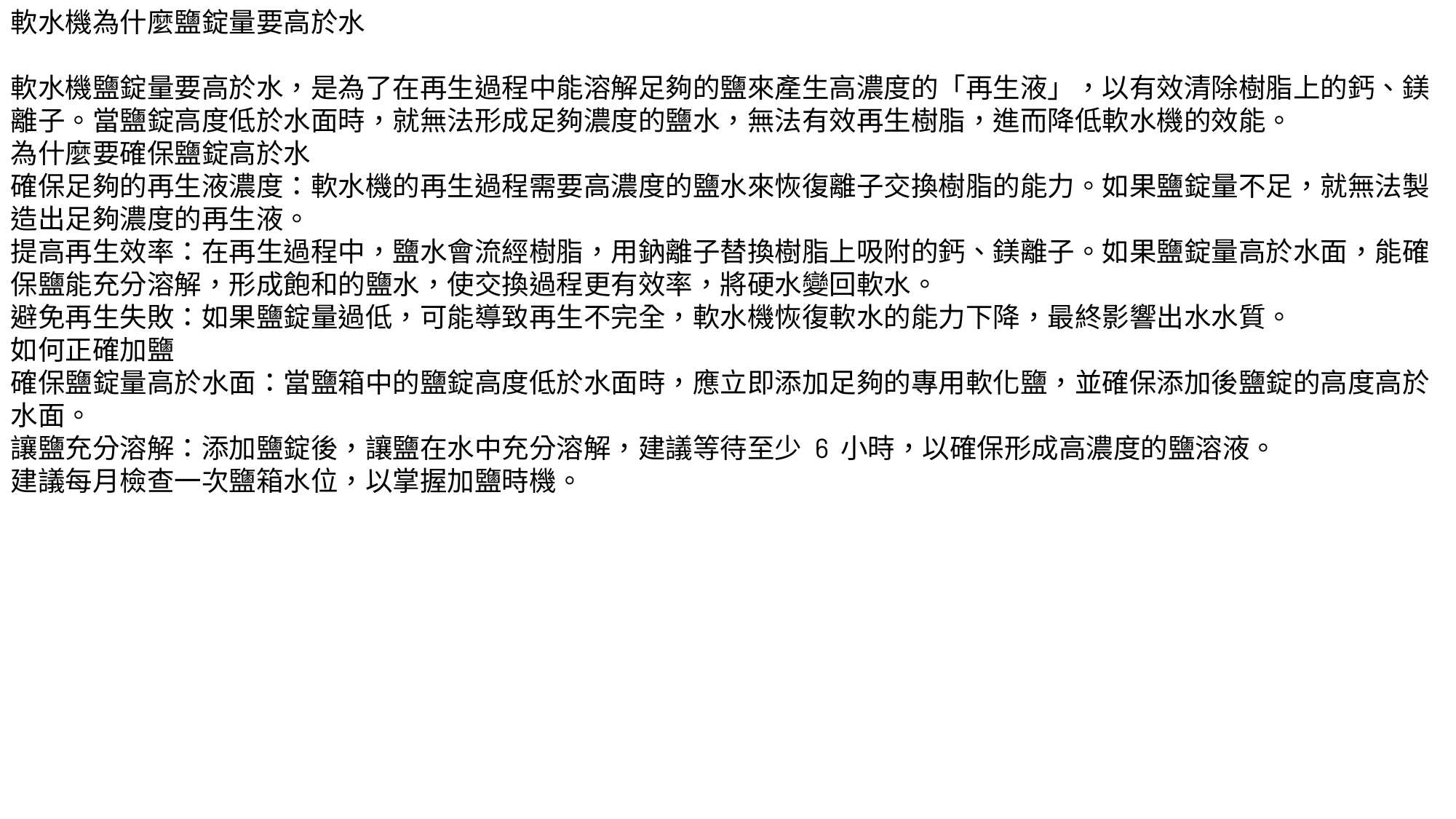

軟水機為什麼鹽錠量要高於水

軟水機鹽錠量要高於水，是為了在再生過程中能溶解足夠的鹽來產生高濃度的「再生液」，以有效清除樹脂上的鈣、鎂離子。當鹽錠高度低於水面時，就無法形成足夠濃度的鹽水，無法有效再生樹脂，進而降低軟水機的效能。
為什麼要確保鹽錠高於水
確保足夠的再生液濃度：軟水機的再生過程需要高濃度的鹽水來恢復離子交換樹脂的能力。如果鹽錠量不足，就無法製造出足夠濃度的再生液。
提高再生效率：在再生過程中，鹽水會流經樹脂，用鈉離子替換樹脂上吸附的鈣、鎂離子。如果鹽錠量高於水面，能確保鹽能充分溶解，形成飽和的鹽水，使交換過程更有效率，將硬水變回軟水。
避免再生失敗：如果鹽錠量過低，可能導致再生不完全，軟水機恢復軟水的能力下降，最終影響出水水質。
如何正確加鹽
確保鹽錠量高於水面：當鹽箱中的鹽錠高度低於水面時，應立即添加足夠的專用軟化鹽，並確保添加後鹽錠的高度高於水面。
讓鹽充分溶解：添加鹽錠後，讓鹽在水中充分溶解，建議等待至少 6 小時，以確保形成高濃度的鹽溶液。
建議每月檢查一次鹽箱水位，以掌握加鹽時機。